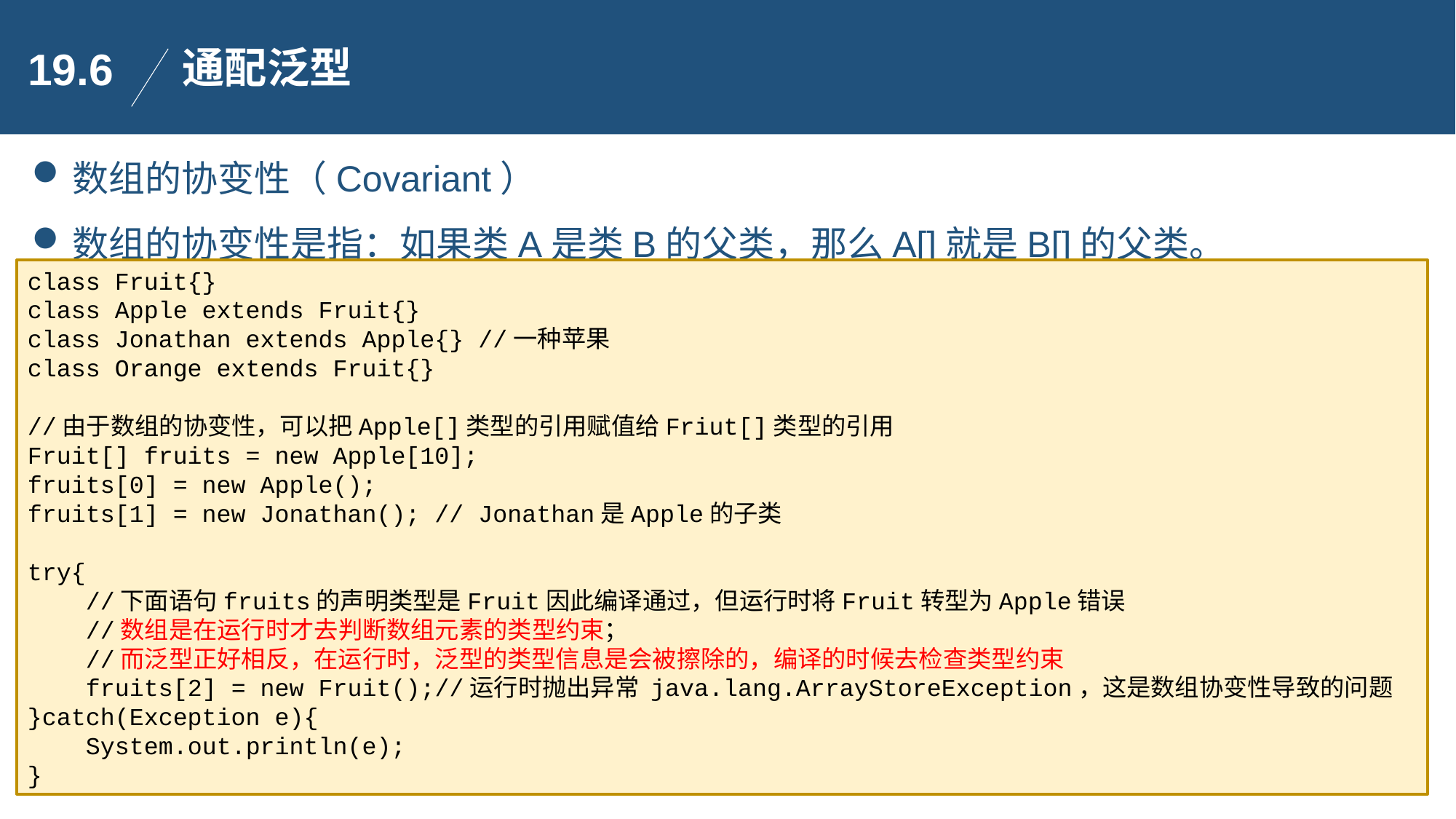

通配泛型
19.6
数组的协变性（Covariant）
数组的协变性是指：如果类A是类B的父类，那么A[]就是B[]的父类。
class Fruit{}
class Apple extends Fruit{}
class Jonathan extends Apple{} //一种苹果
class Orange extends Fruit{}

//由于数组的协变性，可以把Apple[]类型的引用赋值给Friut[]类型的引用
Fruit[] fruits = new Apple[10];
fruits[0] = new Apple();
fruits[1] = new Jonathan(); // Jonathan是Apple的子类

try{
    //下面语句fruits的声明类型是Fruit因此编译通过，但运行时将Fruit转型为Apple错误
    //数组是在运行时才去判断数组元素的类型约束；
    //而泛型正好相反，在运行时，泛型的类型信息是会被擦除的，编译的时候去检查类型约束
    fruits[2] = new Fruit();//运行时抛出异常 java.lang.ArrayStoreException，这是数组协变性导致的问题
}catch(Exception e){
    System.out.println(e);
}